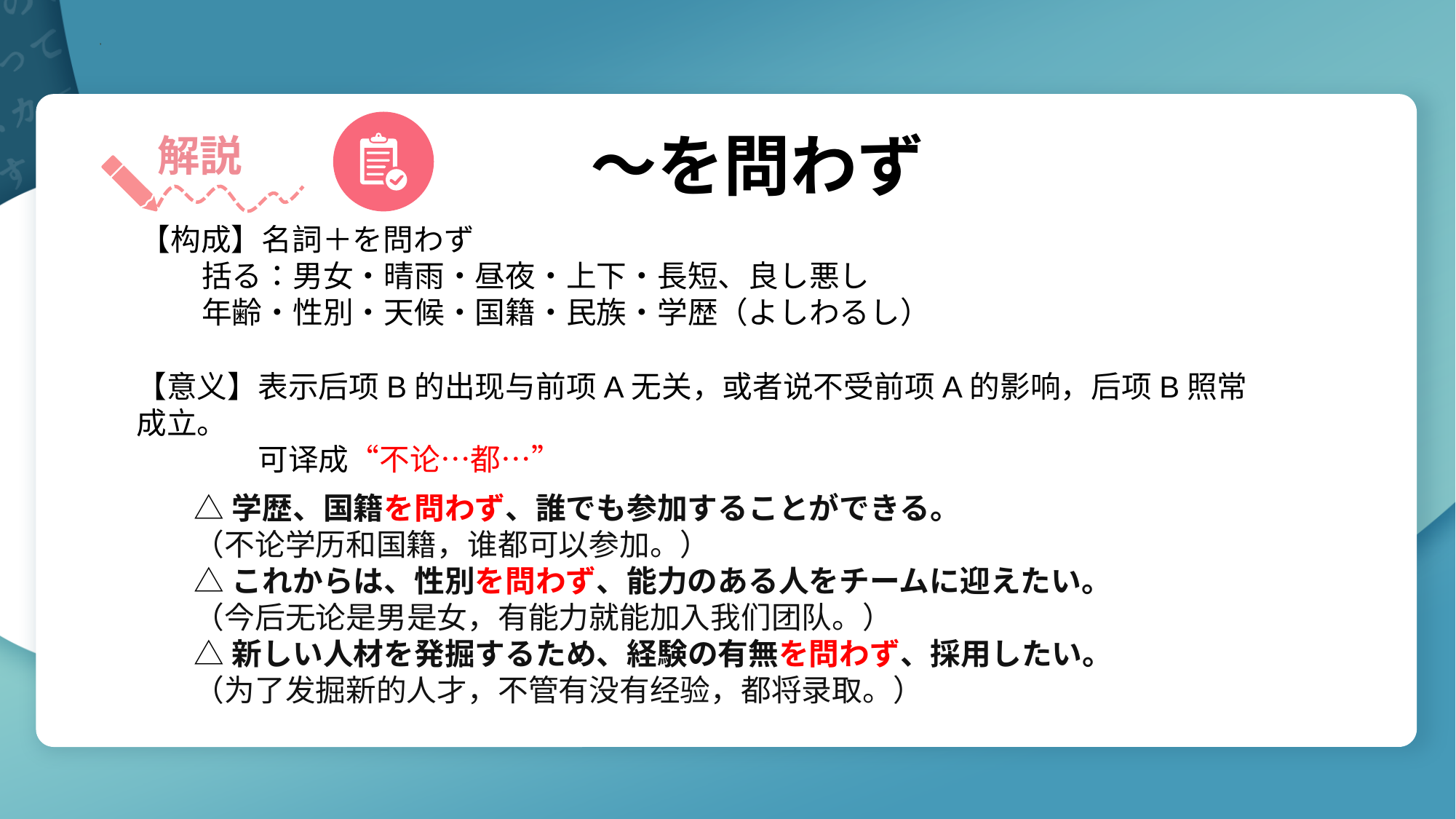

解説

～を問わず
【构成】名詞＋を問わず
括る：男女・晴雨・昼夜・上下・長短、良し悪し
年齢・性別・天候・国籍・民族・学歴（よしわるし）
【意义】表示后项B的出现与前项A无关，或者说不受前项A的影响，后项B照常成立。
　　　　可译成“不论…都…”
△学歴、国籍を問わず、誰でも参加することができる。
（不论学历和国籍，谁都可以参加。）
△これからは、性別を問わず、能力のある人をチームに迎えたい。
（今后无论是男是女，有能力就能加入我们团队。）
△新しい人材を発掘するため、経験の有無を問わず、採用したい。
（为了发掘新的人才，不管有没有经验，都将录取。）